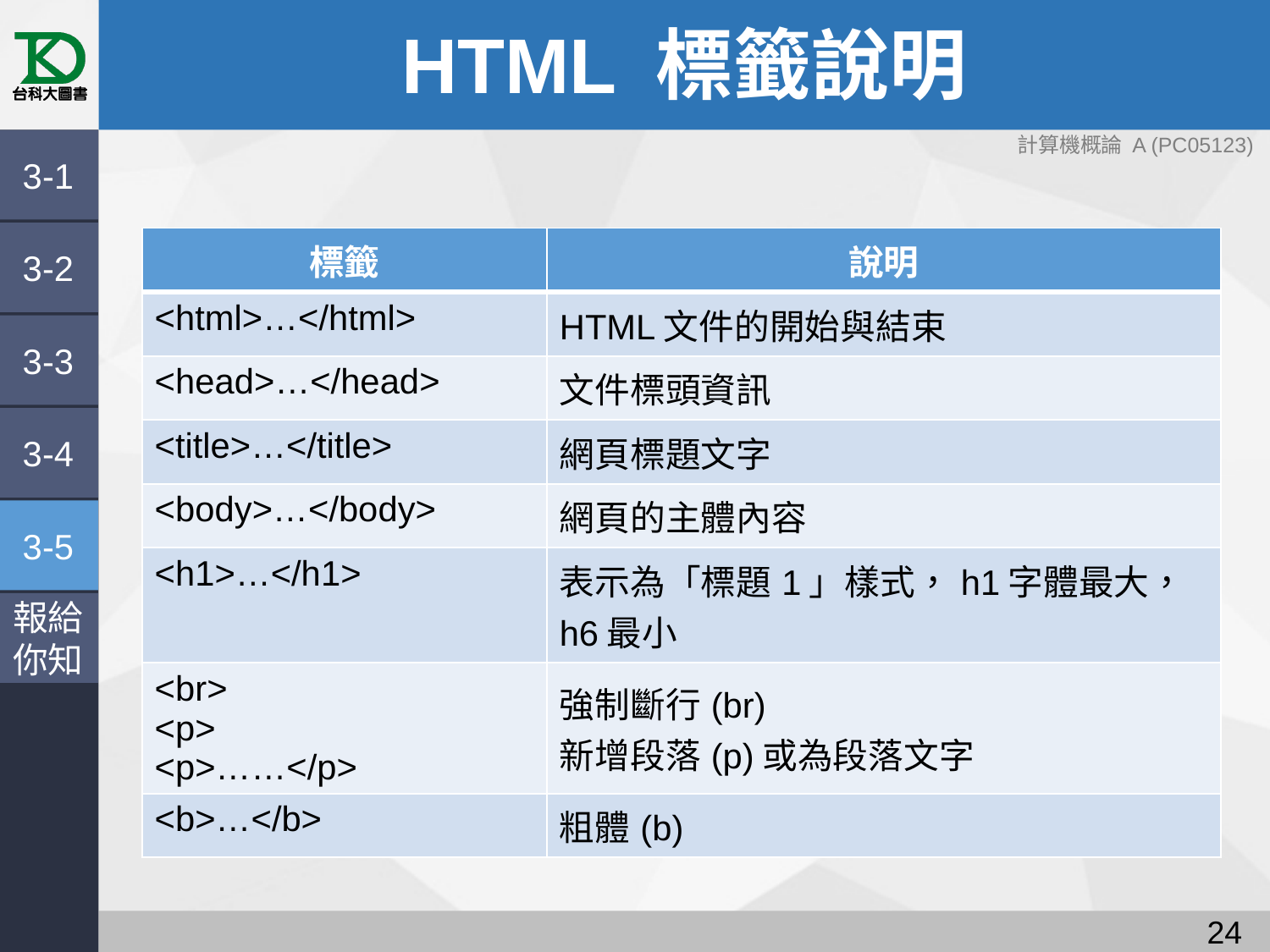

# HTML 標籤說明
3-1
3-2
| 標籤 | 說明 |
| --- | --- |
| <html>…</html> | HTML文件的開始與結束 |
| <head>…</head> | 文件標頭資訊 |
| <title>…</title> | 網頁標題文字 |
| <body>…</body> | 網頁的主體內容 |
| <h1>…</h1> | 表示為「標題1」樣式，h1字體最大，h6最小 |
| <br> <p> <p>……</p> | 強制斷行(br) 新增段落(p)或為段落文字 |
| <b>…</b> | 粗體(b) |
3-3
3-4
3-5
報給
你知
24